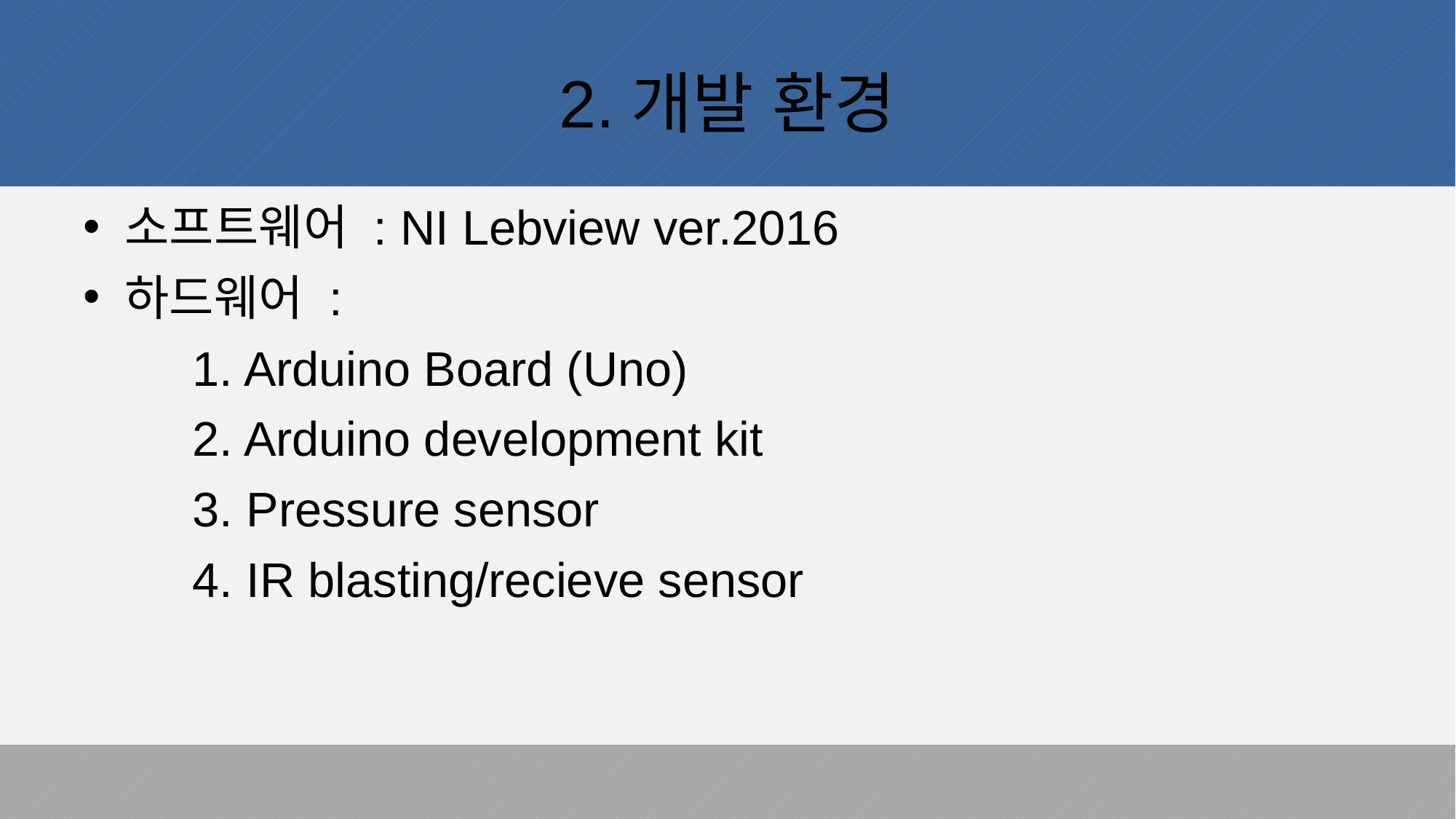

# 2.개발 환경
소프트웨어 : NI Lebview ver.2016
하드웨어 :
	1. Arduino Board (Uno)
	2. Arduino development kit
	3. Pressure sensor
	4. IR blasting/recieve sensor